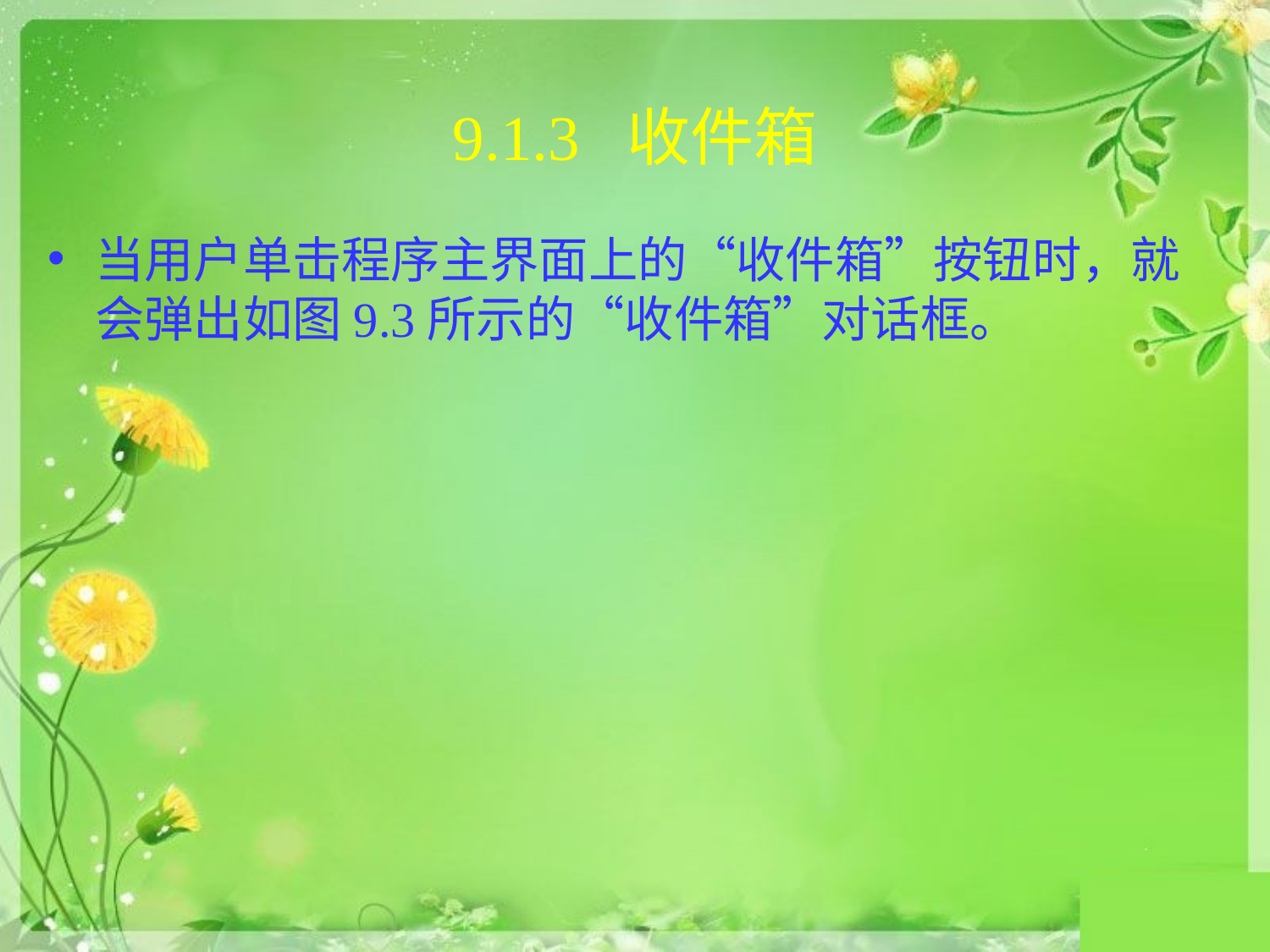

# 9.1.3  收件箱
当用户单击程序主界面上的“收件箱”按钮时，就会弹出如图9.3所示的“收件箱”对话框。